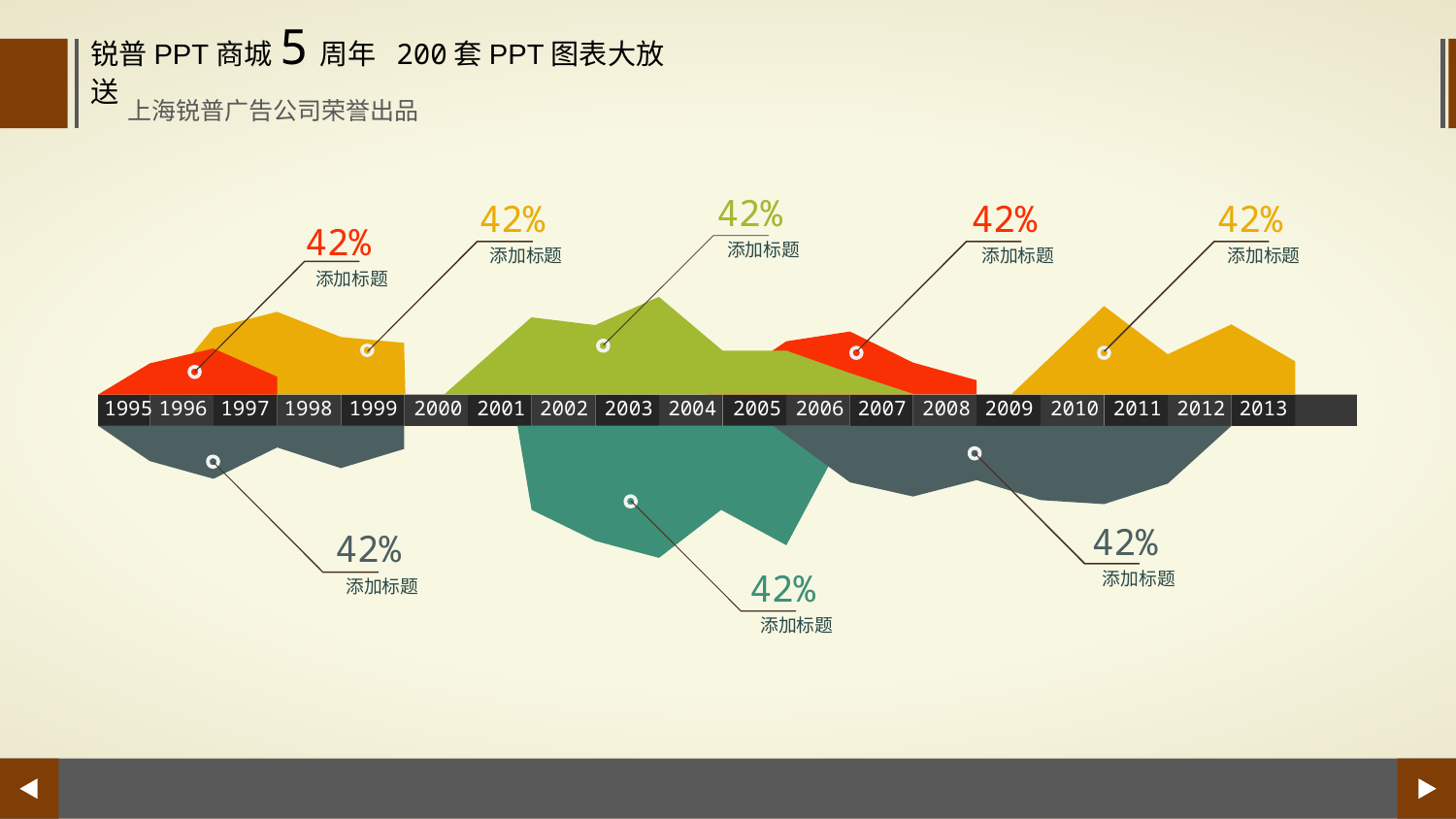

锐普PPT商城5周年  200套PPT图表大放送

上海锐普广告公司荣誉出品
42%
42%
42%
42%
42%
添加标题

添加标题
添加标题
添加标题

添加标题

1995
1996
1997
1998
1999
2000
2001
2002
2003
2004
2005
2006
2007
2008
2009
2010
2011
2012
2013

42%
42%
42%
添加标题
添加标题
添加标题